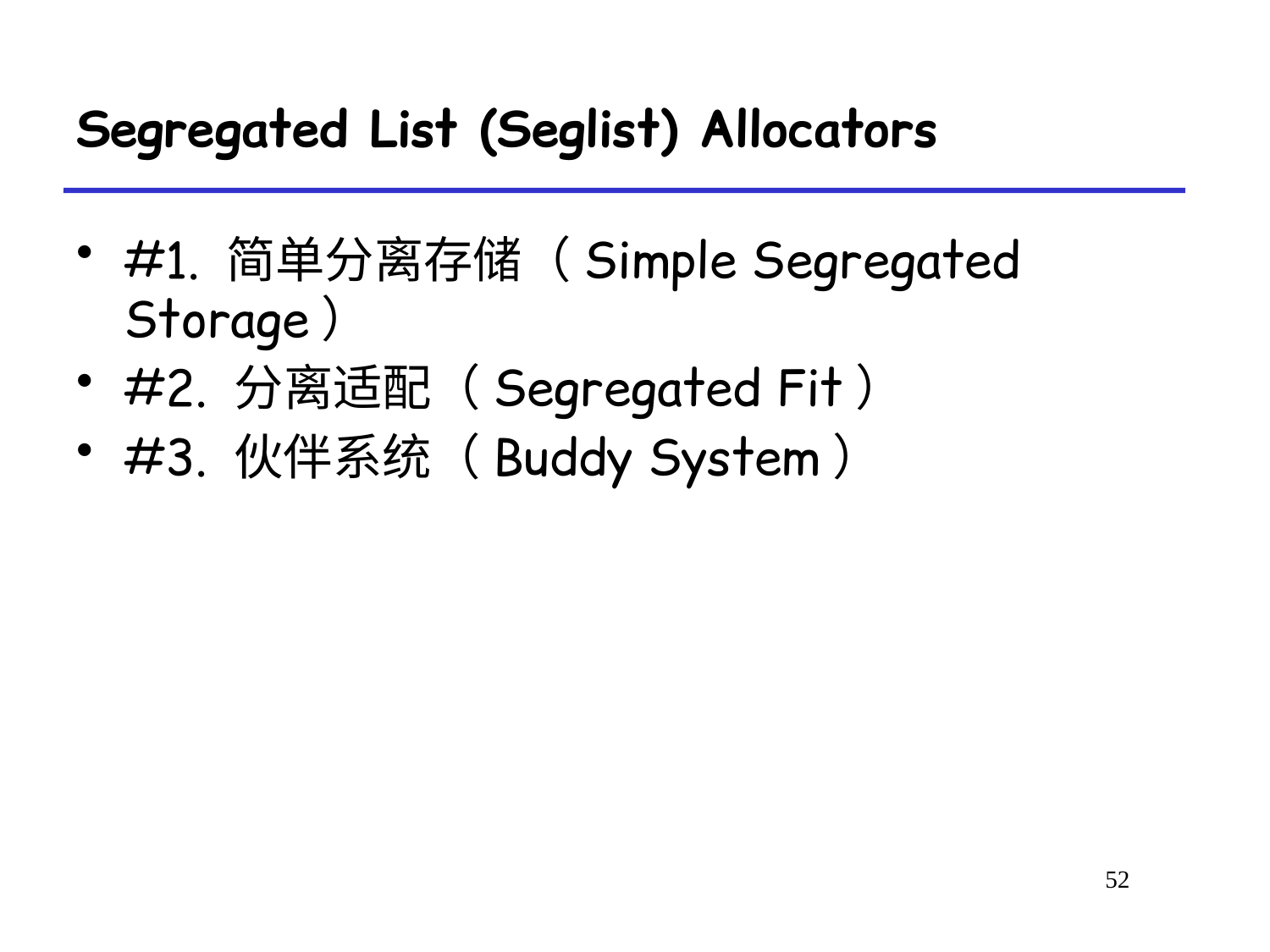

# Segregated List (Seglist) Allocators
#1. 简单分离存储（Simple Segregated Storage）
#2. 分离适配（Segregated Fit）
#3. 伙伴系统（Buddy System）
52